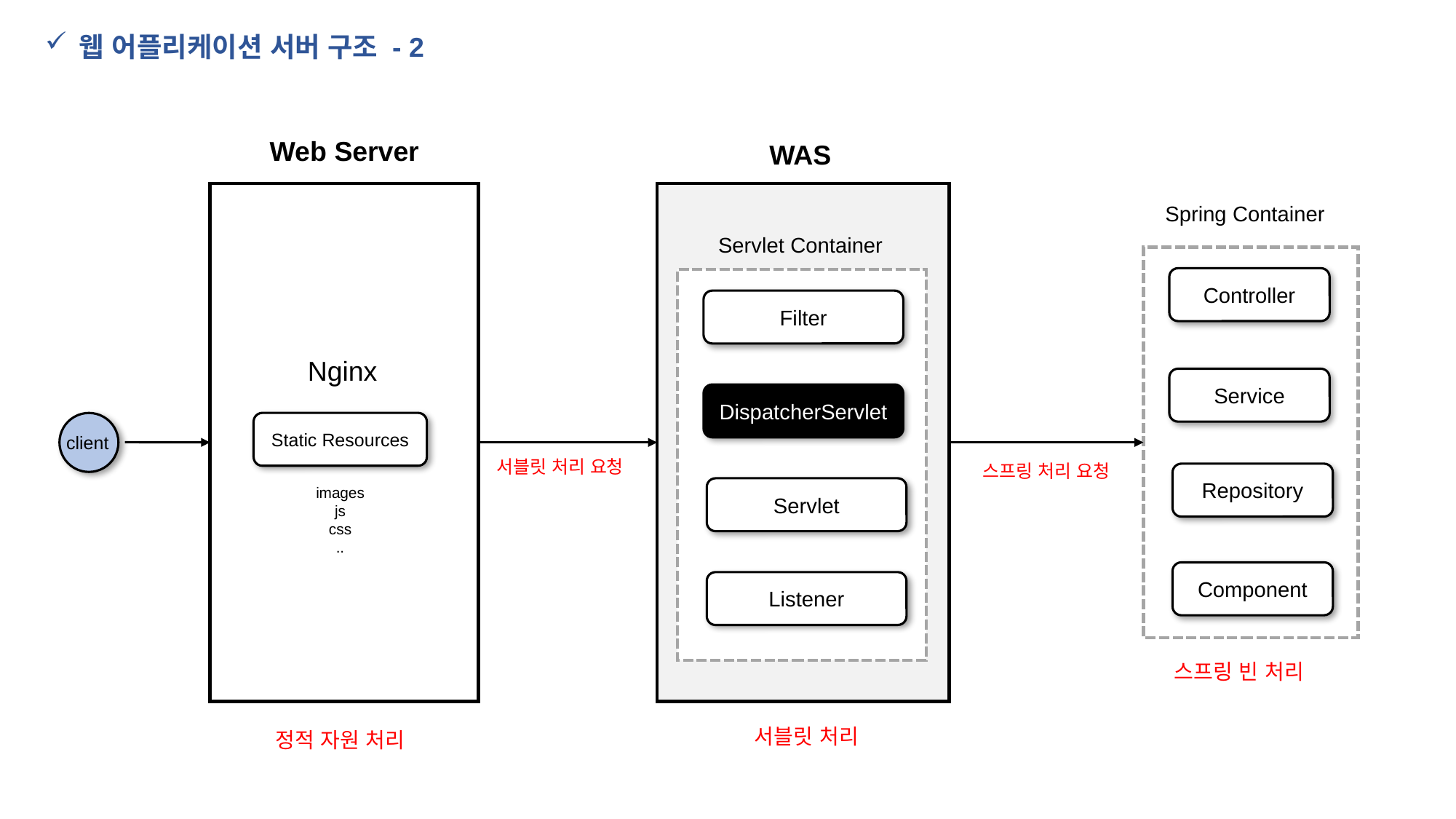

웹 어플리케이션 서버 구조 - 2
Web Server
WAS

Spring Container
Servlet Container

Controller

Filter
Nginx
Service
DispatcherServlet
Static Resources

client
서블릿 처리 요청
스프링 처리 요청
Repository
images
js
css
..
Servlet
Component
Listener
스프링 빈 처리
서블릿 처리
정적 자원 처리